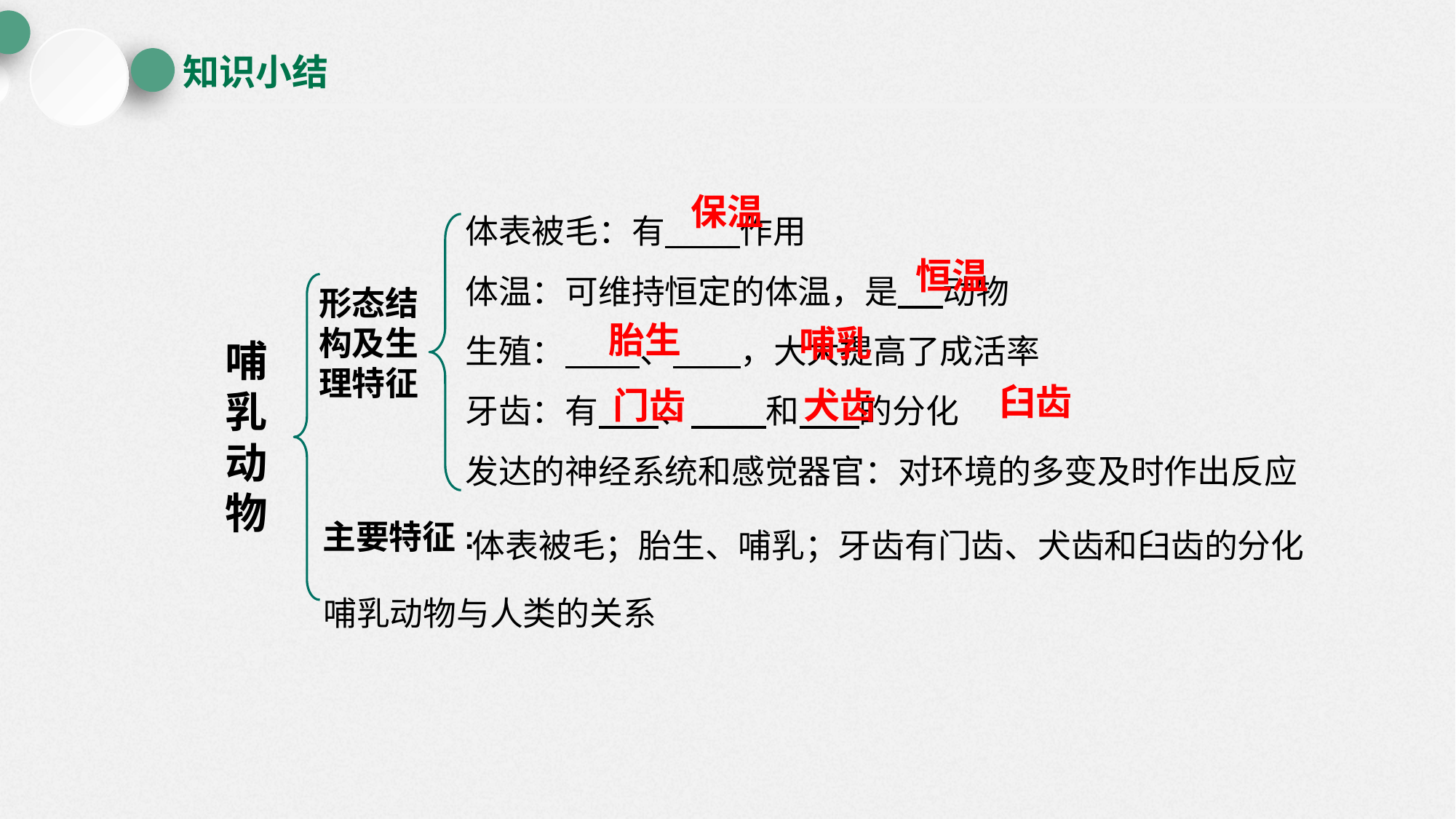

知识小结
保温
体表被毛：有          作用
体温：可维持恒定的体温，是      动物
生殖：          、         ，大大提高了成活率
牙齿：有        、          和        的分化
发达的神经系统和感觉器官：对环境的多变及时作出反应

形态结构及生理特征

哺乳动物

体表被毛；胎生、哺乳；牙齿有门齿、犬齿和臼齿的分化
主要特征:
哺乳动物与人类的关系
恒温
胎生
哺乳
臼齿
门齿
犬齿